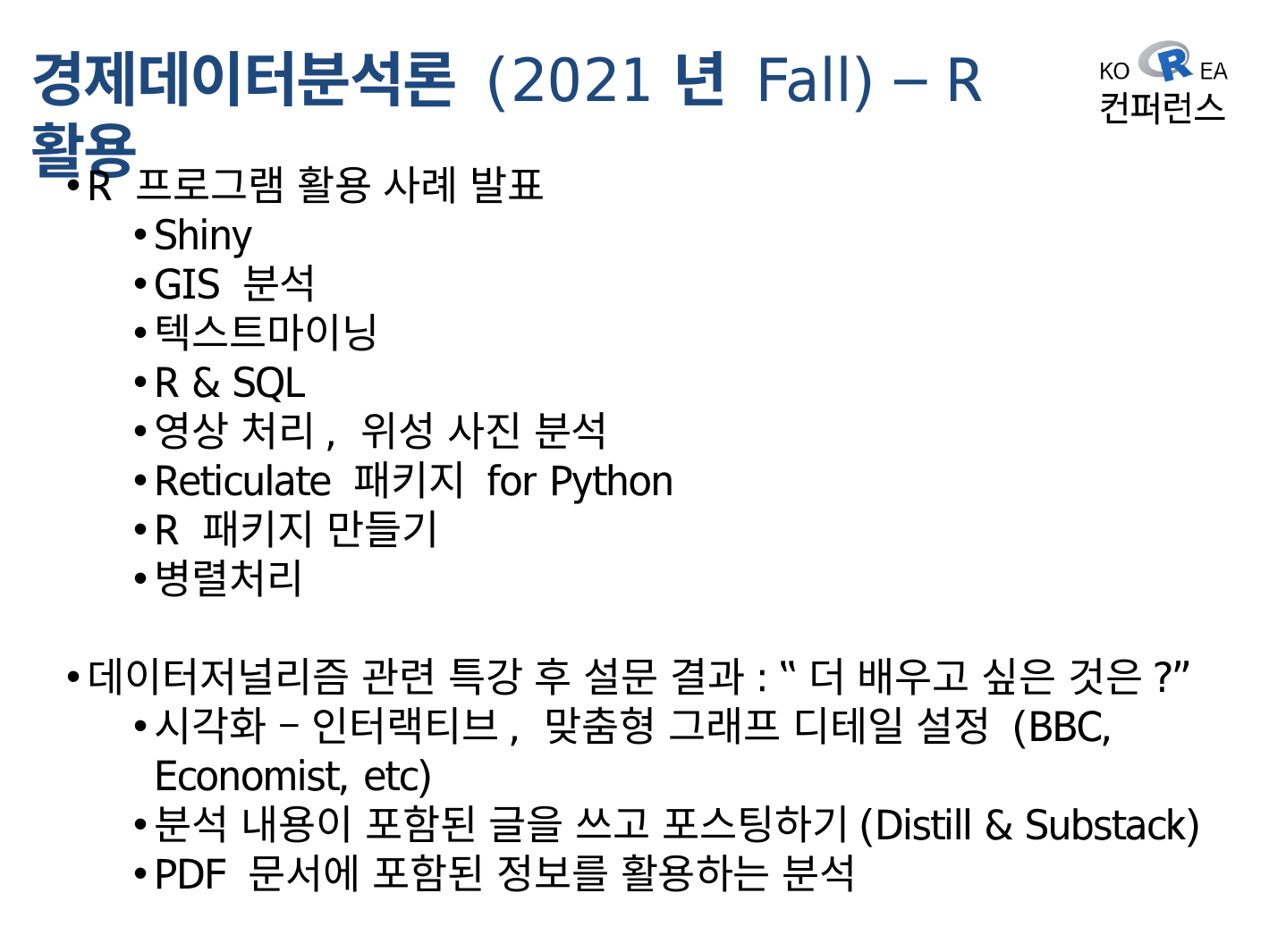

# 경제데이터분석론 (2021년 Fall) – R 활용
R 프로그램 활용 사례 발표
Shiny
GIS 분석
텍스트마이닝
R & SQL
영상 처리, 위성 사진 분석
Reticulate 패키지 for Python
R 패키지 만들기
병렬처리

데이터저널리즘 관련 특강 후 설문 결과: “더 배우고 싶은 것은?”
시각화 – 인터랙티브, 맞춤형 그래프 디테일 설정 (BBC, Economist, etc)
분석 내용이 포함된 글을 쓰고 포스팅하기(Distill & Substack)
PDF 문서에 포함된 정보를 활용하는 분석